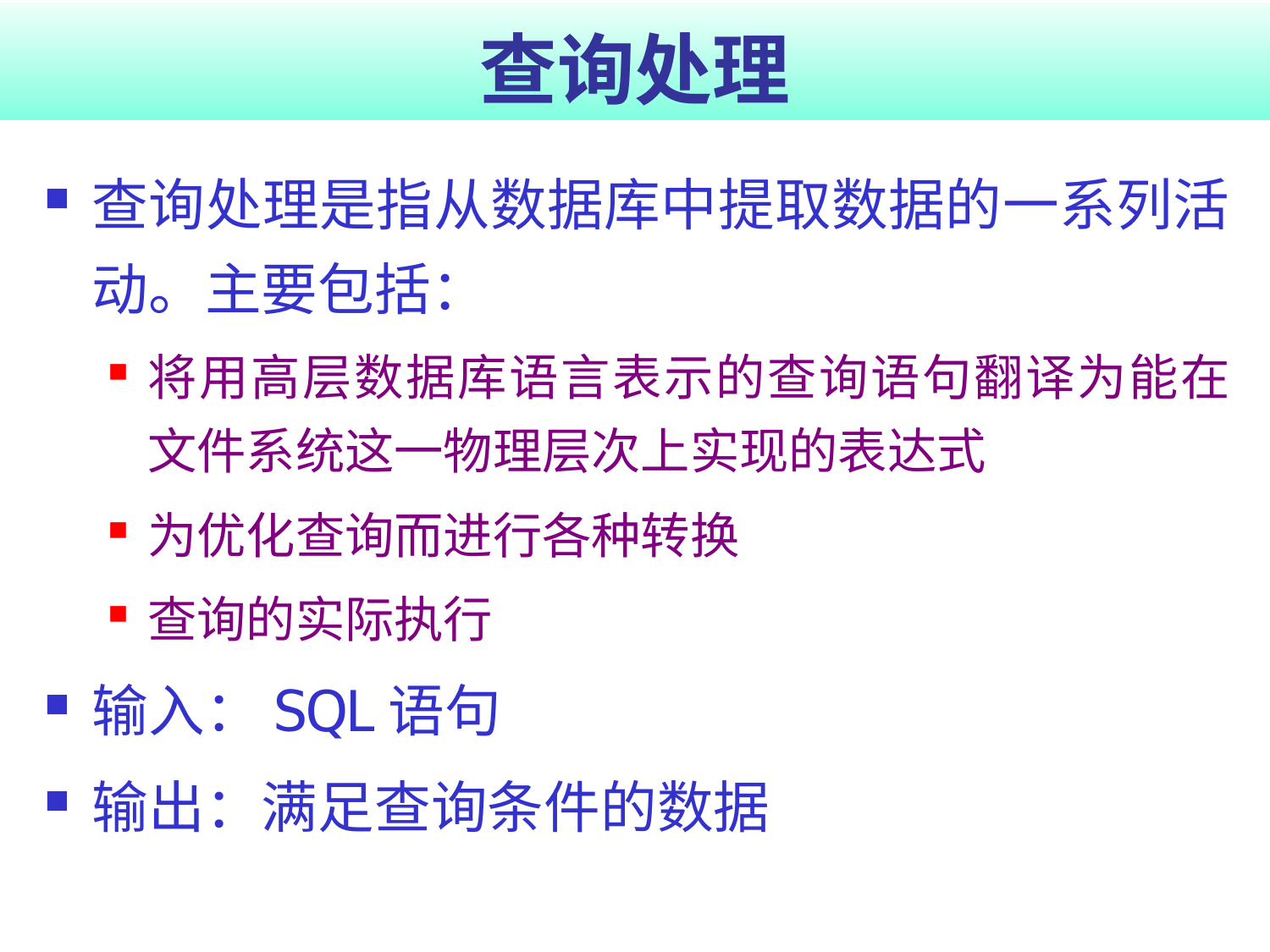

# 查询处理
查询处理是指从数据库中提取数据的一系列活动。主要包括：
将用高层数据库语言表示的查询语句翻译为能在文件系统这一物理层次上实现的表达式
为优化查询而进行各种转换
查询的实际执行
输入：SQL语句
输出：满足查询条件的数据